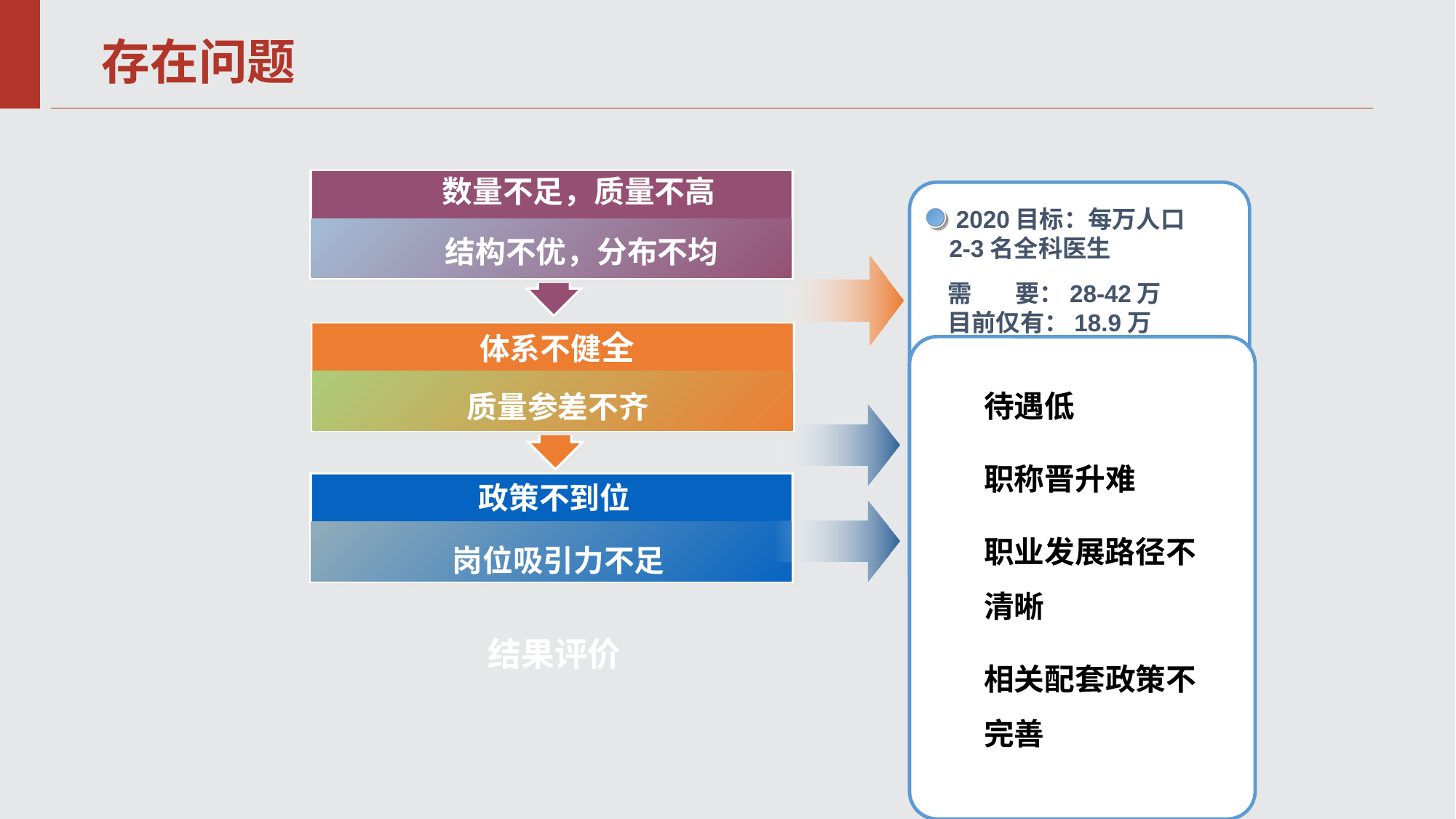

存在问题
数量不足，质量不高

结构不优，分布不均

体系不健全

 质量参差不齐

政策不到位
 岗位吸引力不足
结果评价

 2020目标：每万人口2-3名全科医生

需        要：28-42万
目前仅有：18.9万
 全科医生占比

美国：30%
英国、加拿大：50%
我国：6.3%

 每万人口全科医生数

 东部：1.91
 中部：0.91
 西部：0.99

高校
过程评价
近一半高校没有建立全科医
学教学机构
规培基地
2015年评估的43家全科基
地，仅有2家有独立的全科
师资队伍
全科医生师资队伍薄弱
专科医生带教缺乏针对性
服务能力
门诊量占比在下降，基层医
疗机构的服务比例从59.1%
下降到57.4%。

结果评价

待遇低
职称晋升难
职业发展路径不清晰
相关配套政策不完善